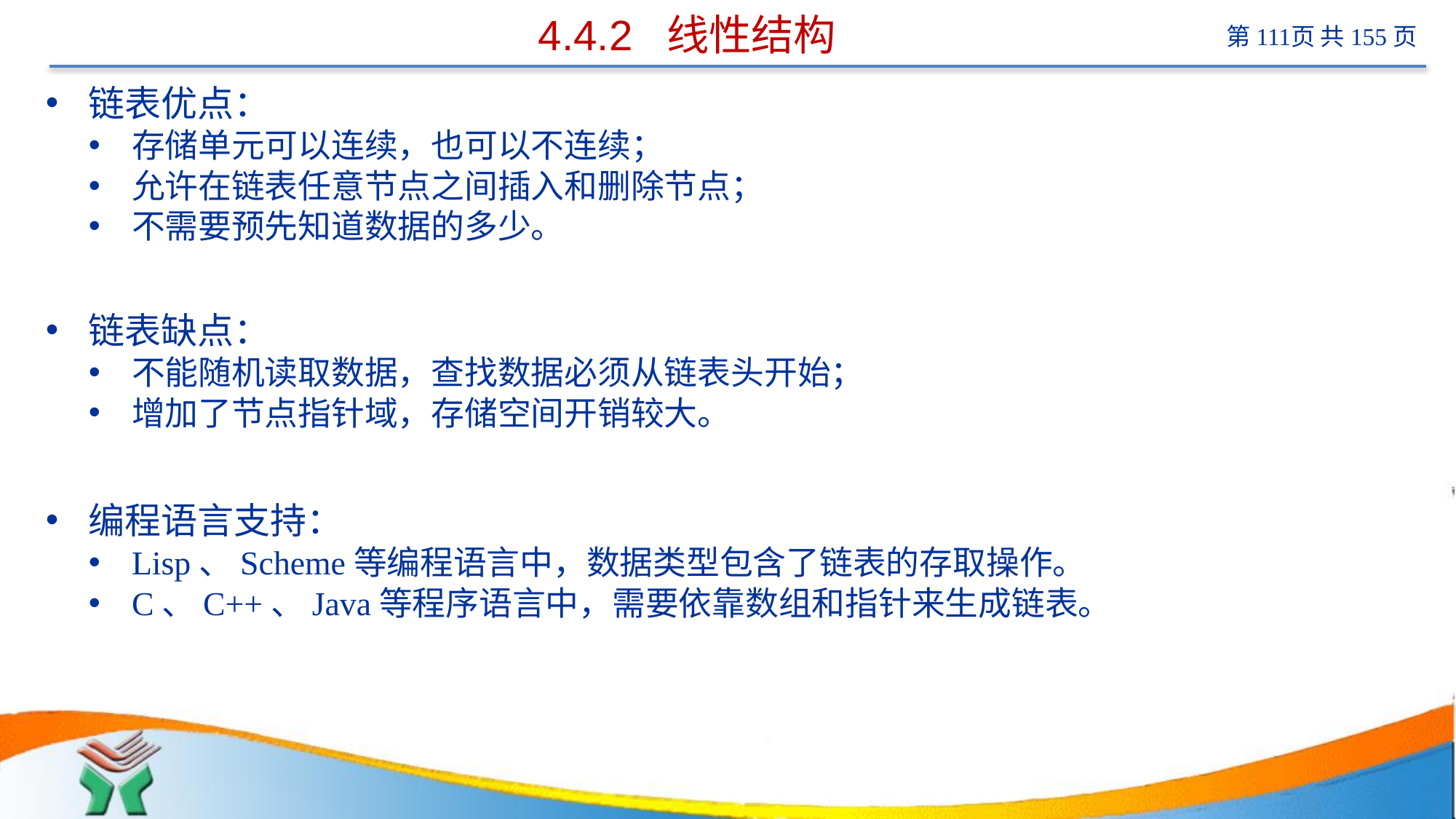

# 4.4.2  线性结构
链表优点：
存储单元可以连续，也可以不连续；
允许在链表任意节点之间插入和删除节点；
不需要预先知道数据的多少。

链表缺点：
不能随机读取数据，查找数据必须从链表头开始；
增加了节点指针域，存储空间开销较大。

编程语言支持：
Lisp、Scheme等编程语言中，数据类型包含了链表的存取操作。
C、C++、Java等程序语言中，需要依靠数组和指针来生成链表。